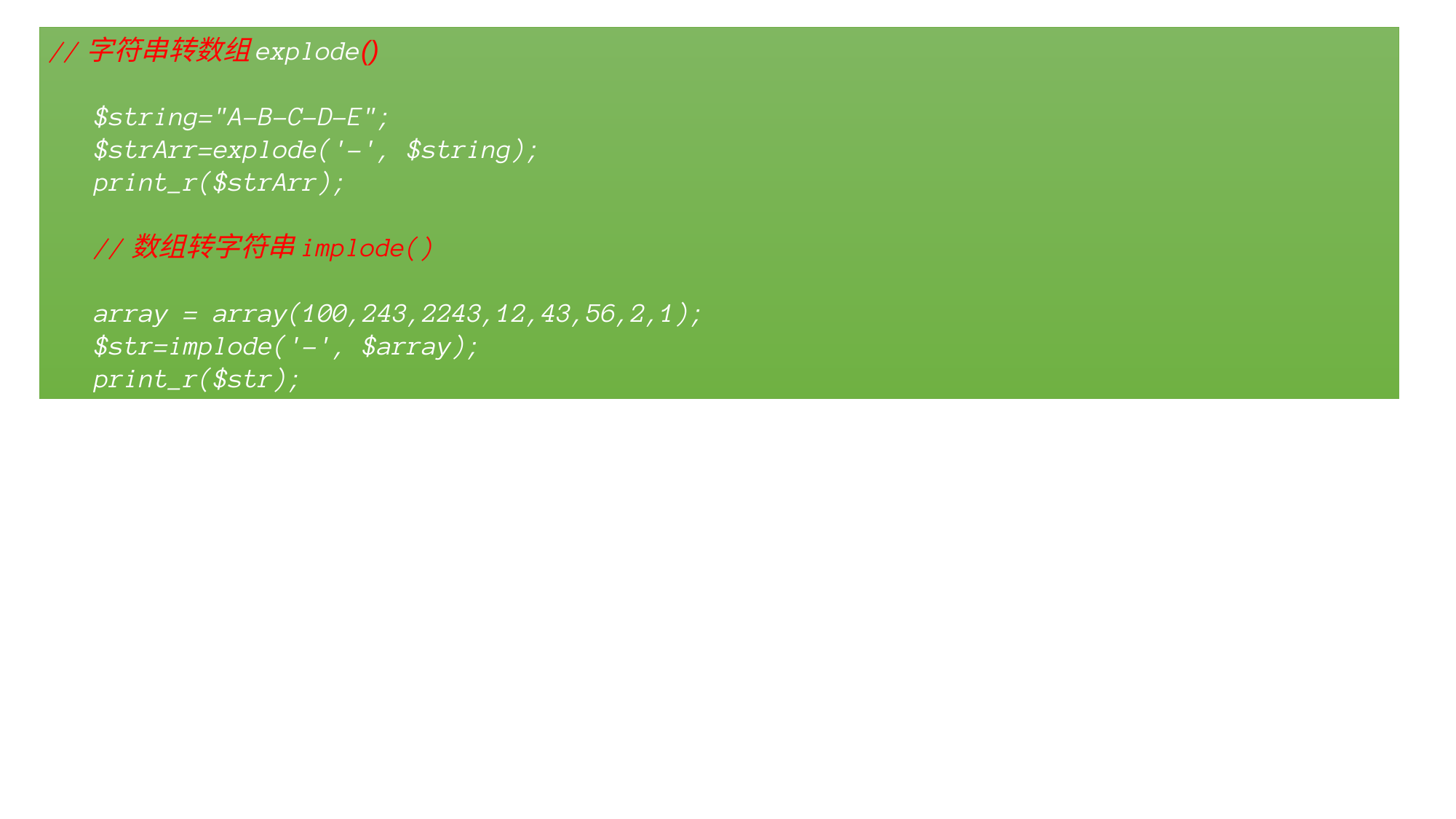

//字符串转数组explode()
   $string="A-B-C-D-E";
   $strArr=explode('-', $string);
   print_r($strArr);
   //数组转字符串implode()
   array = array(100,243,2243,12,43,56,2,1);
   $str=implode('-', $array);
   print_r($str);